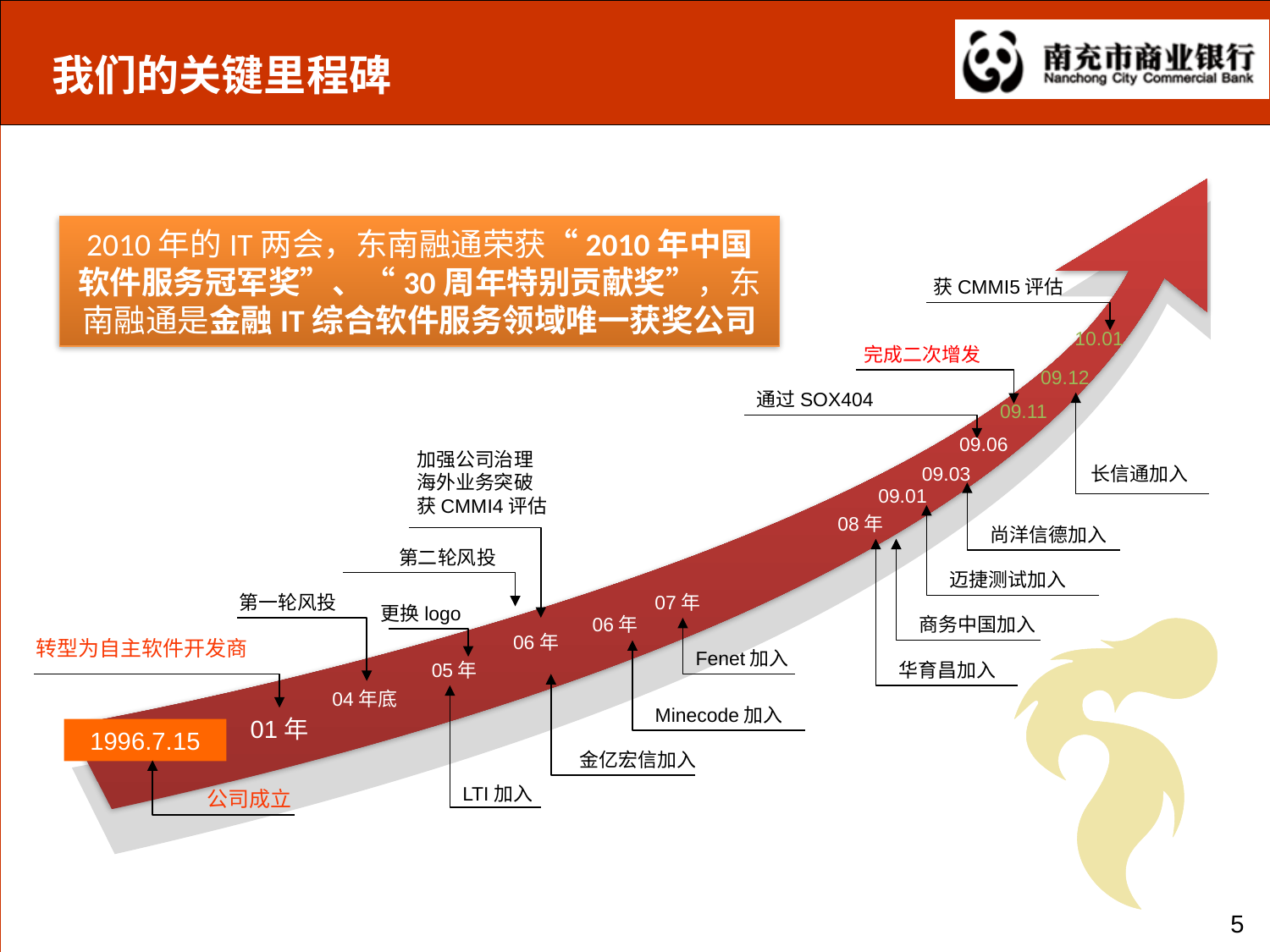

# 我们的关键里程碑

获CMMI5评估

10.01
     完成二次增发
09.12

2006年11月
通过SOX404
09.11

09.06
加强公司治理
海外业务突破
获CMMI4评估
09.03
长信通加入
09.01

08年

尚洋信德加入

第二轮风投

迈捷测试加入

第一轮风投
07年
更换logo
06年
商务中国加入

06年
转型为自主软件开发商

Fenet加入
05年
华育昌加入

04年底

Minecode加入
01年
1996.7.15
金亿宏信加入

LTI加入
公司成立
2010年的IT两会，东南融通荣获“2010年中国软件服务冠军奖”、“30周年特别贡献奖”，东南融通是金融IT综合软件服务领域唯一获奖公司
5